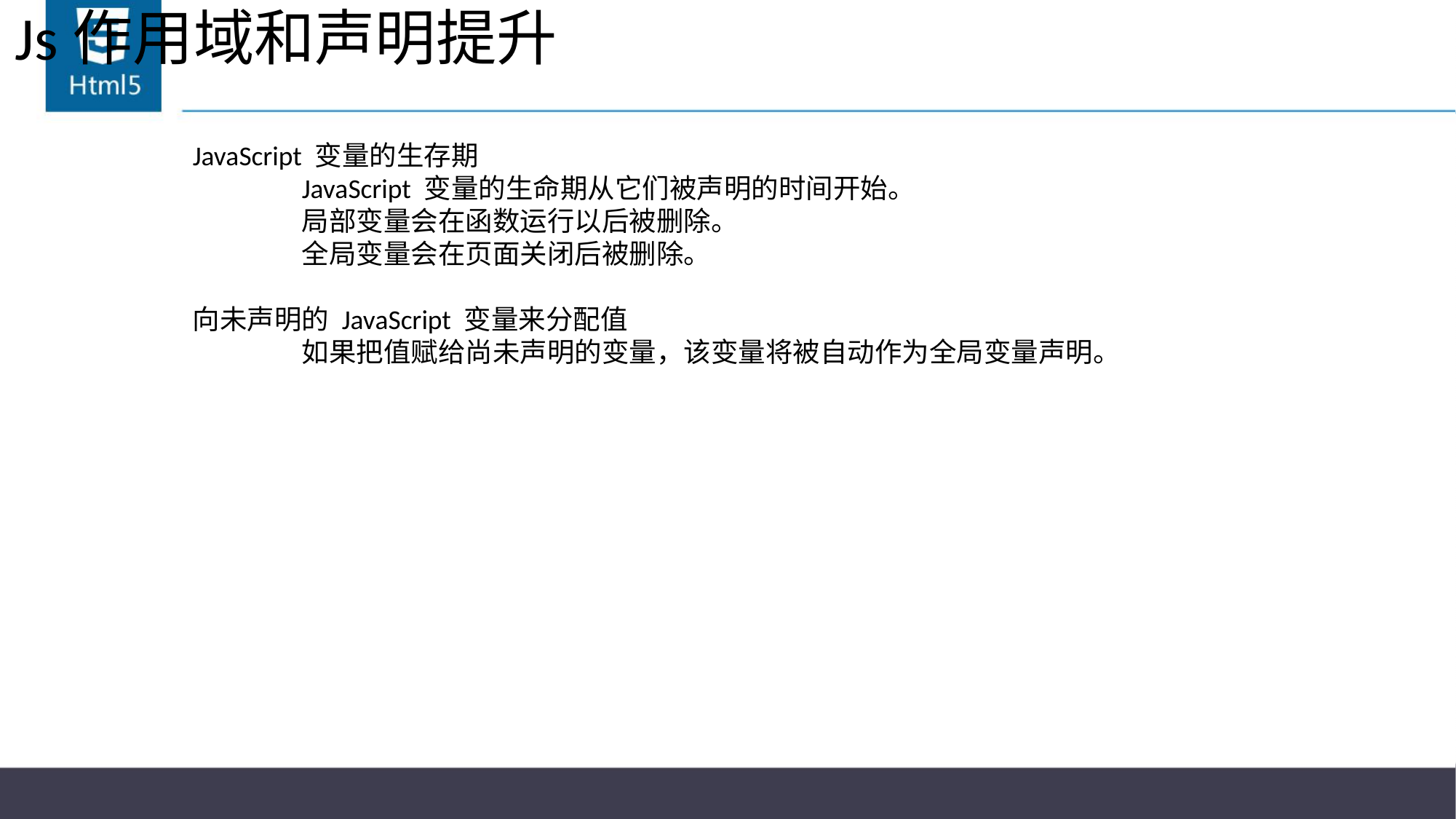

# Js作用域和声明提升
JavaScript 变量的生存期
	JavaScript 变量的生命期从它们被声明的时间开始。
	局部变量会在函数运行以后被删除。
	全局变量会在页面关闭后被删除。

向未声明的 JavaScript 变量来分配值
	如果把值赋给尚未声明的变量，该变量将被自动作为全局变量声明。